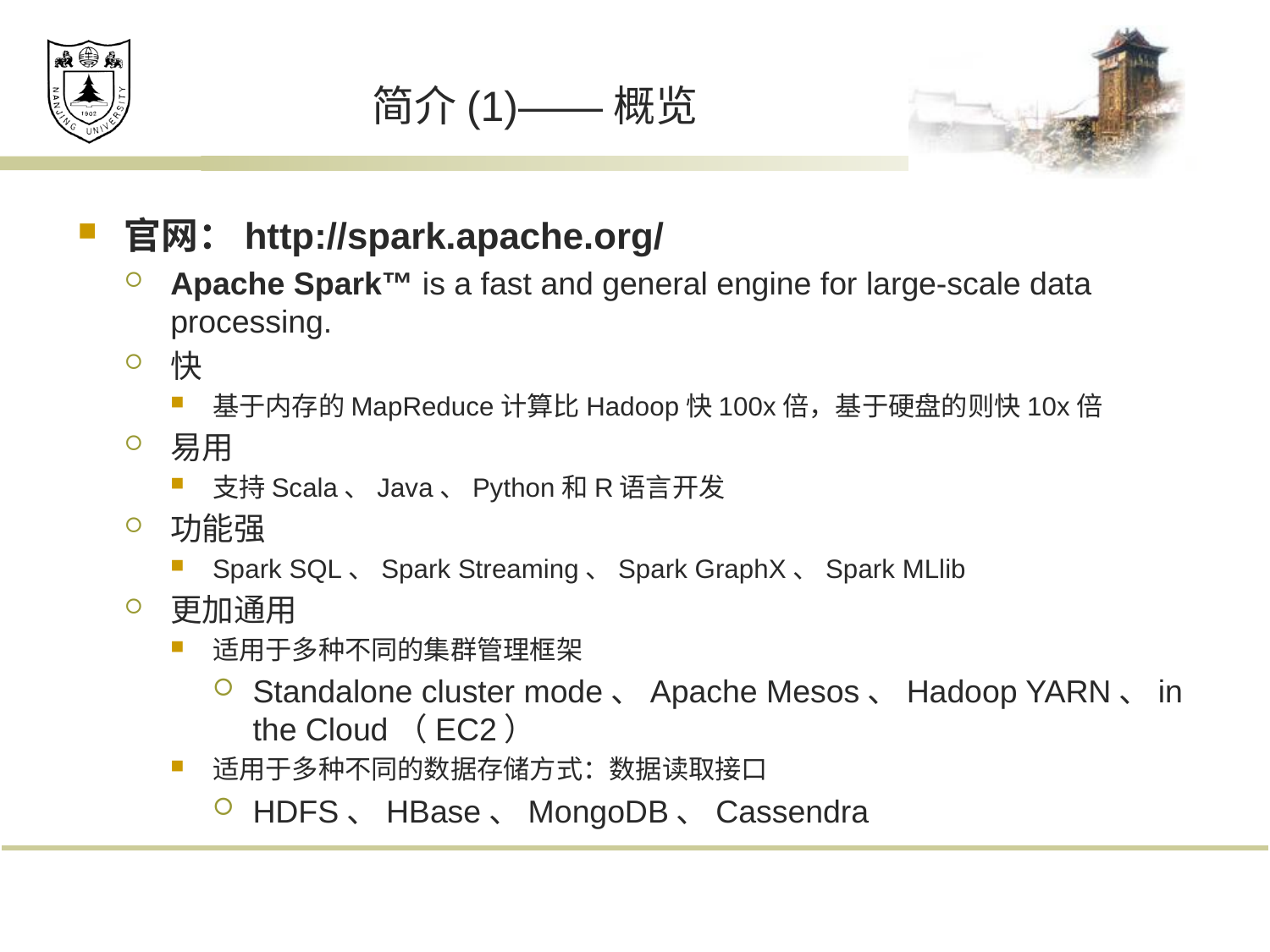

# 简介(1)——概览
官网：http://spark.apache.org/
Apache Spark™ is a fast and general engine for large-scale data processing.
快
基于内存的MapReduce计算比Hadoop快100x倍，基于硬盘的则快10x倍
易用
支持Scala、Java、Python和R语言开发
功能强
Spark SQL、Spark Streaming、Spark GraphX、Spark MLlib
更加通用
适用于多种不同的集群管理框架
Standalone cluster mode、Apache Mesos、Hadoop YARN、in the Cloud（EC2）
适用于多种不同的数据存储方式：数据读取接口
HDFS、HBase、MongoDB、Cassendra